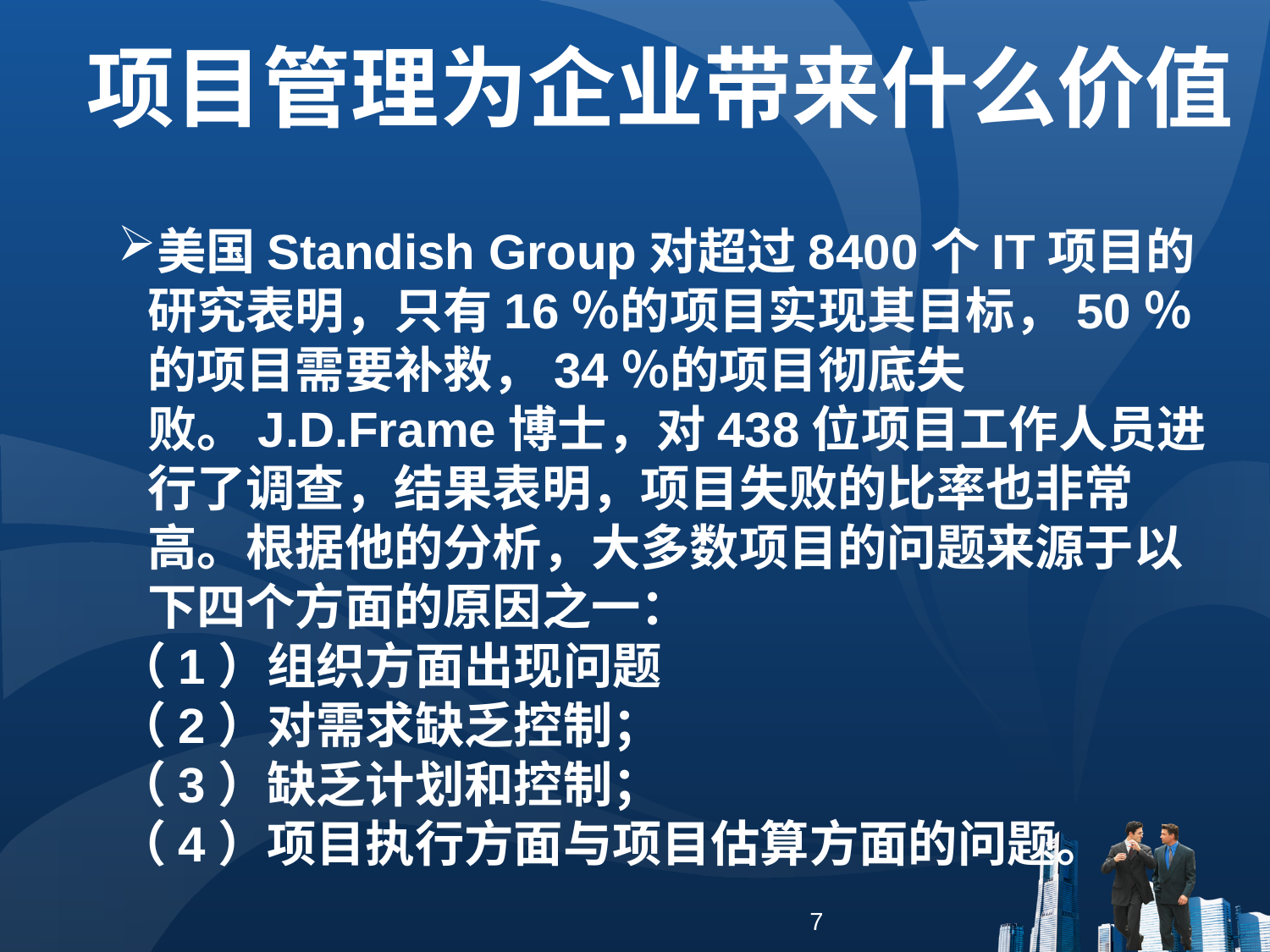

项目管理为企业带来什么价值
美国Standish Group对超过8400个IT项目的研究表明，只有16％的项目实现其目标，50％的项目需要补救，34％的项目彻底失败。J.D.Frame博士，对438位项目工作人员进行了调查，结果表明，项目失败的比率也非常高。根据他的分析，大多数项目的问题来源于以下四个方面的原因之一：
（1）组织方面出现问题
（2）对需求缺乏控制；
（3）缺乏计划和控制；
（4）项目执行方面与项目估算方面的问题。
7